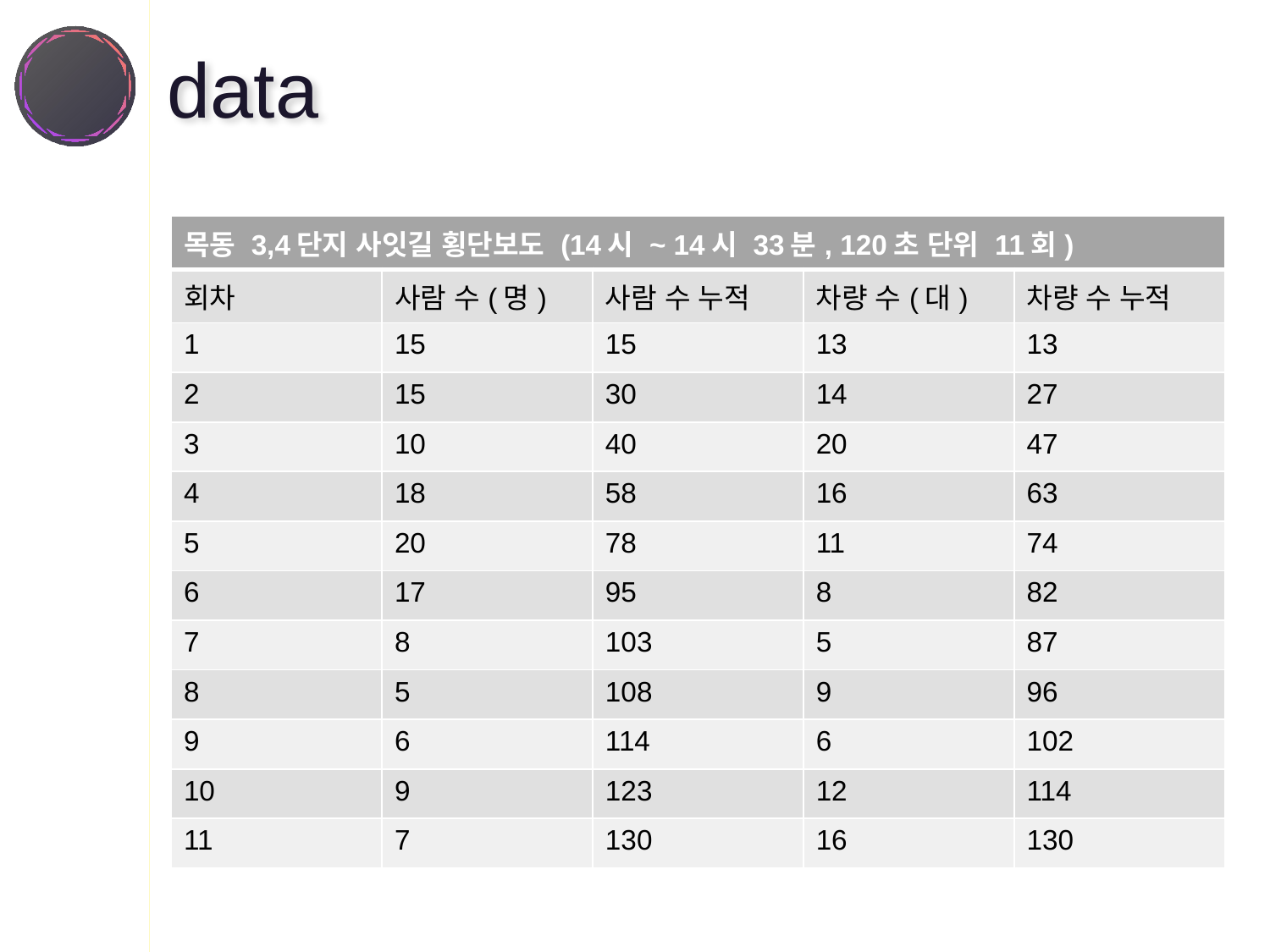

# data
03
| 목동 3,4단지 사잇길 횡단보도 (14시 ~ 14시 33분, 120초 단위 11회) |  |  |  |  |
| --- | --- | --- | --- | --- |
| 회차 | 사람 수(명) | 사람 수 누적 | 차량 수(대) | 차량 수 누적 |
| 1 | 15 | 15 | 13 | 13 |
| 2 | 15 | 30 | 14 | 27 |
| 3 | 10 | 40 | 20 | 47 |
| 4 | 18 | 58 | 16 | 63 |
| 5 | 20 | 78 | 11 | 74 |
| 6 | 17 | 95 | 8 | 82 |
| 7 | 8 | 103 | 5 | 87 |
| 8 | 5 | 108 | 9 | 96 |
| 9 | 6 | 114 | 6 | 102 |
| 10 | 9 | 123 | 12 | 114 |
| 11 | 7 | 130 | 16 | 130 |